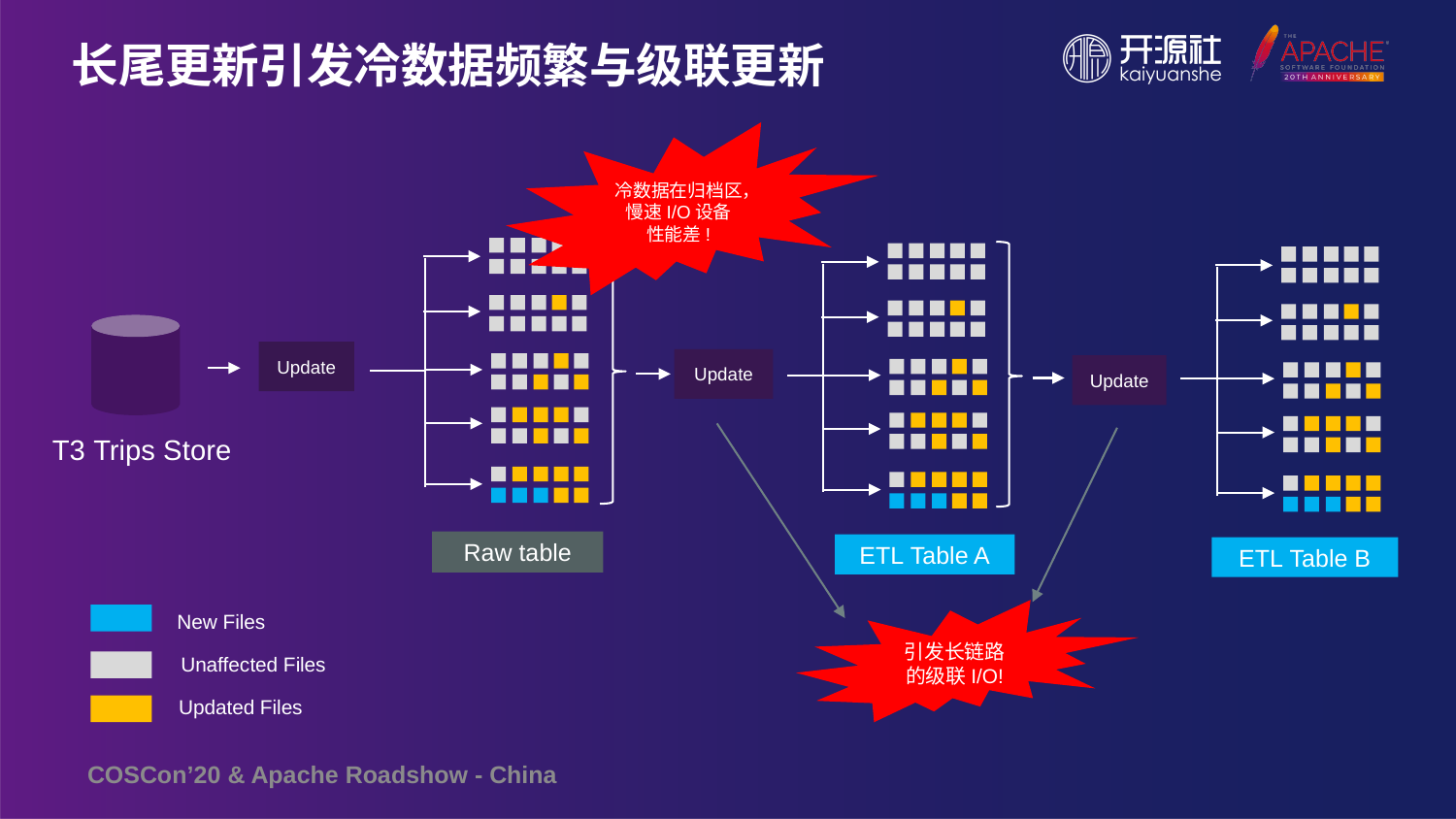

长尾更新引发冷数据频繁与级联更新
冷数据在归档区，慢速I/O设备
性能差!

Update
Update

Update

T3 Trips Store

Raw table
ETL Table A
ETL Table B
引发长链路的级联I/O!
New Files

Unaffected Files

Updated Files